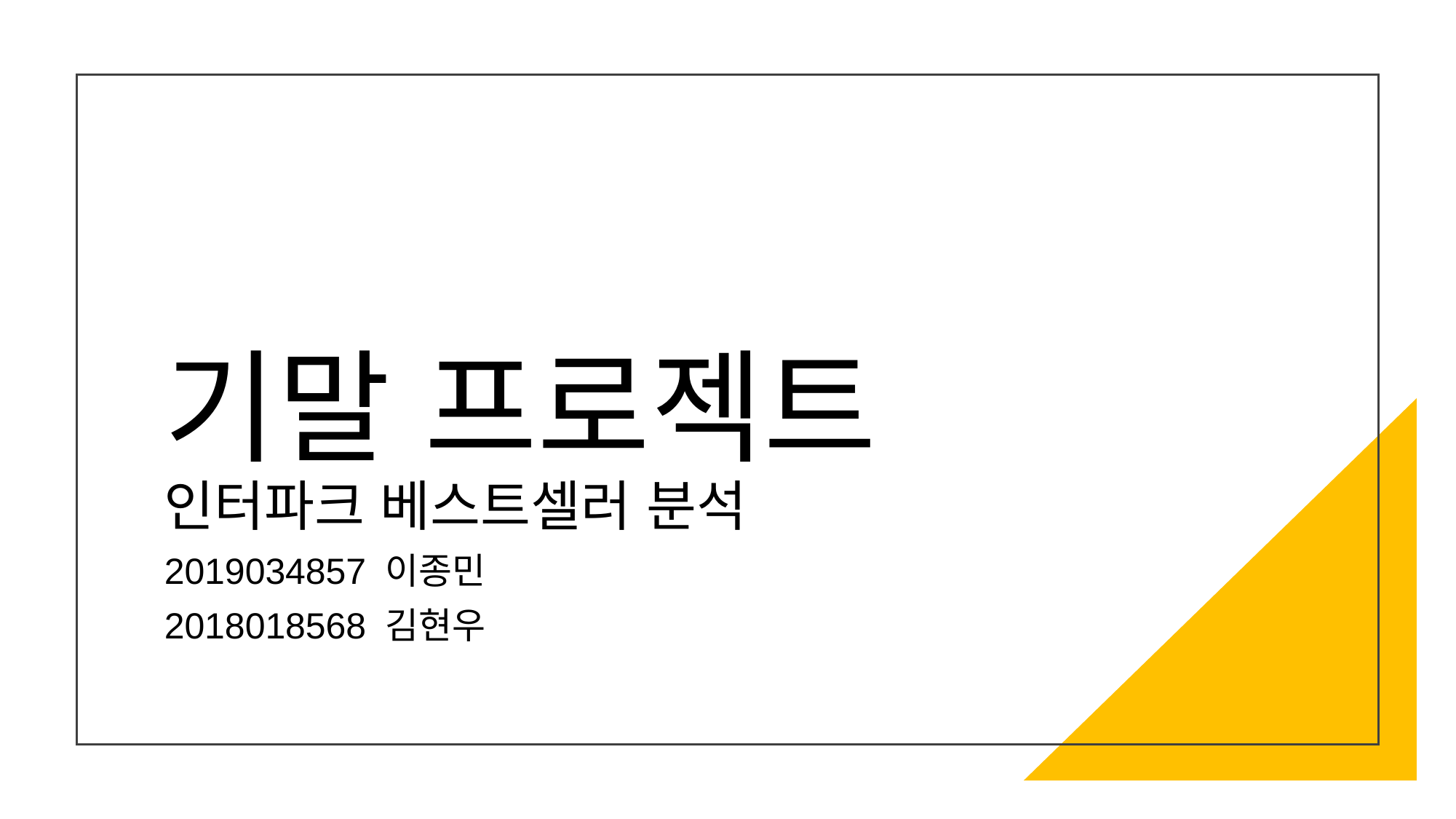

# 기말 프로젝트 인터파크 베스트셀러 분석

2019034857 이종민
2018018568 김현우